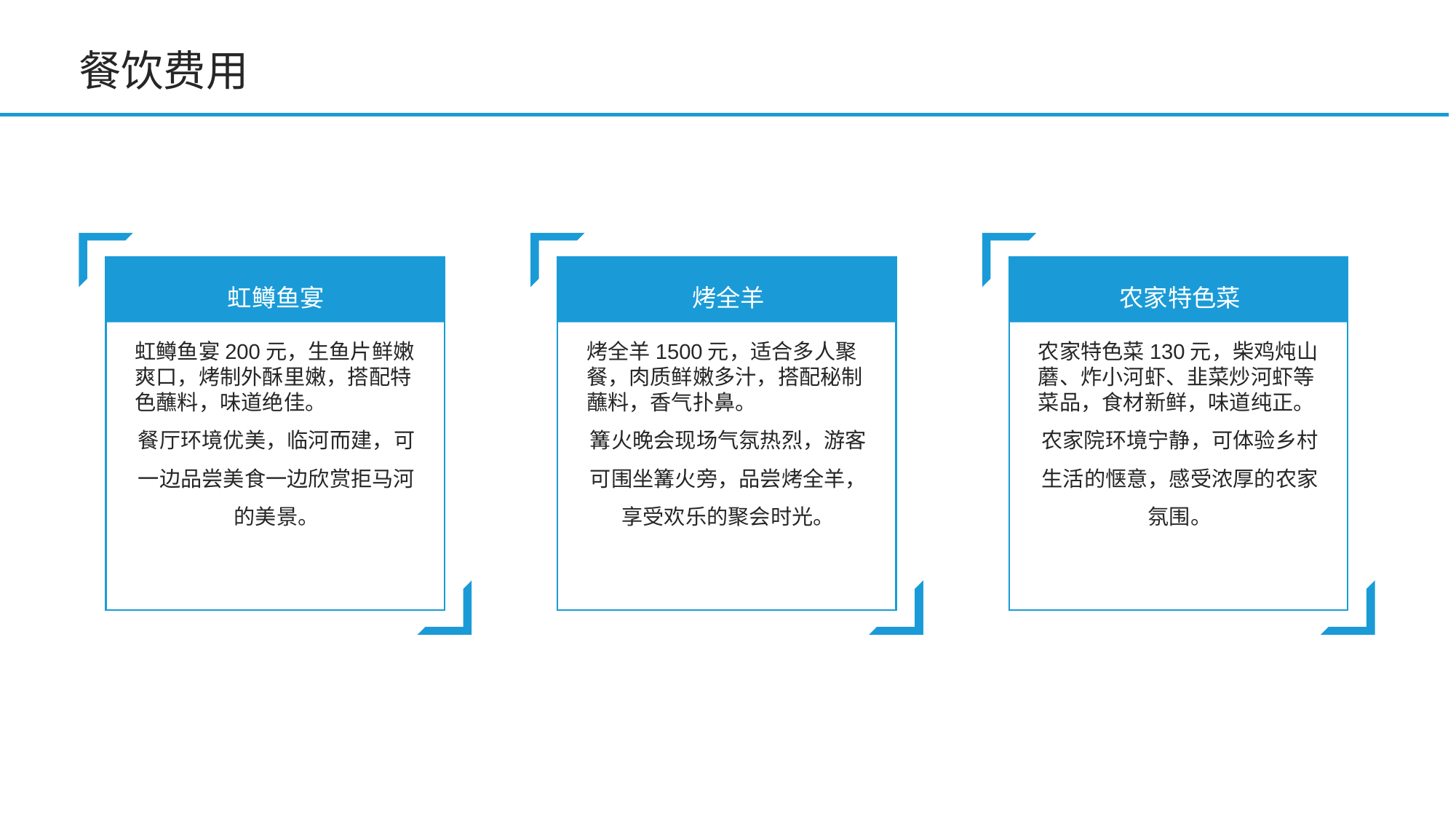

餐饮费用

虹鳟鱼宴
烤全羊
农家特色菜
虹鳟鱼宴200元，生鱼片鲜嫩爽口，烤制外酥里嫩，搭配特色蘸料，味道绝佳。
餐厅环境优美，临河而建，可一边品尝美食一边欣赏拒马河的美景。
烤全羊1500元，适合多人聚餐，肉质鲜嫩多汁，搭配秘制蘸料，香气扑鼻。
篝火晚会现场气氛热烈，游客可围坐篝火旁，品尝烤全羊，享受欢乐的聚会时光。
农家特色菜130元，柴鸡炖山蘑、炸小河虾、韭菜炒河虾等菜品，食材新鲜，味道纯正。
农家院环境宁静，可体验乡村生活的惬意，感受浓厚的农家氛围。